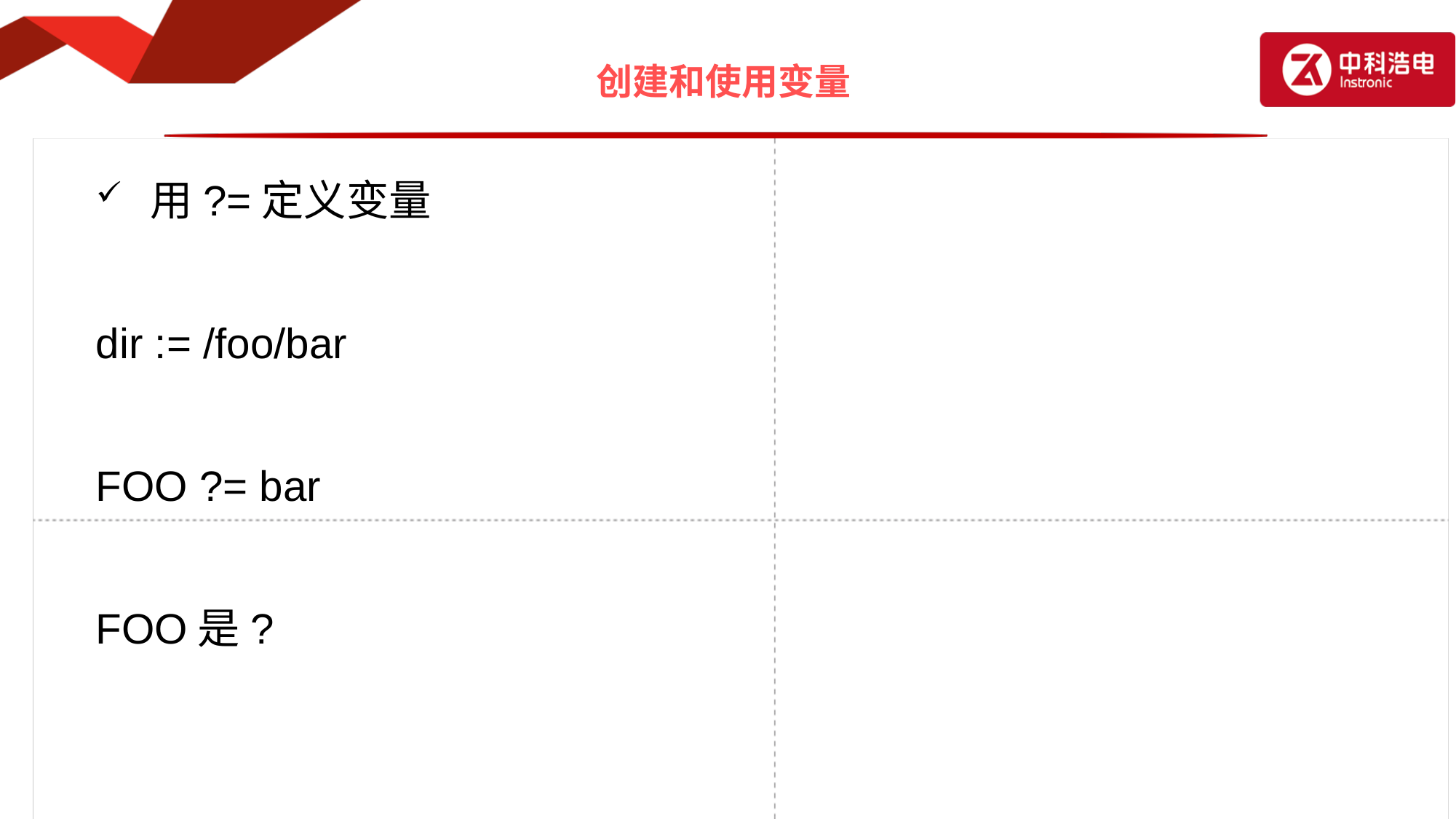

# 创建和使用变量
用?=定义变量

dir := /foo/bar

FOO ?= bar

FOO是?